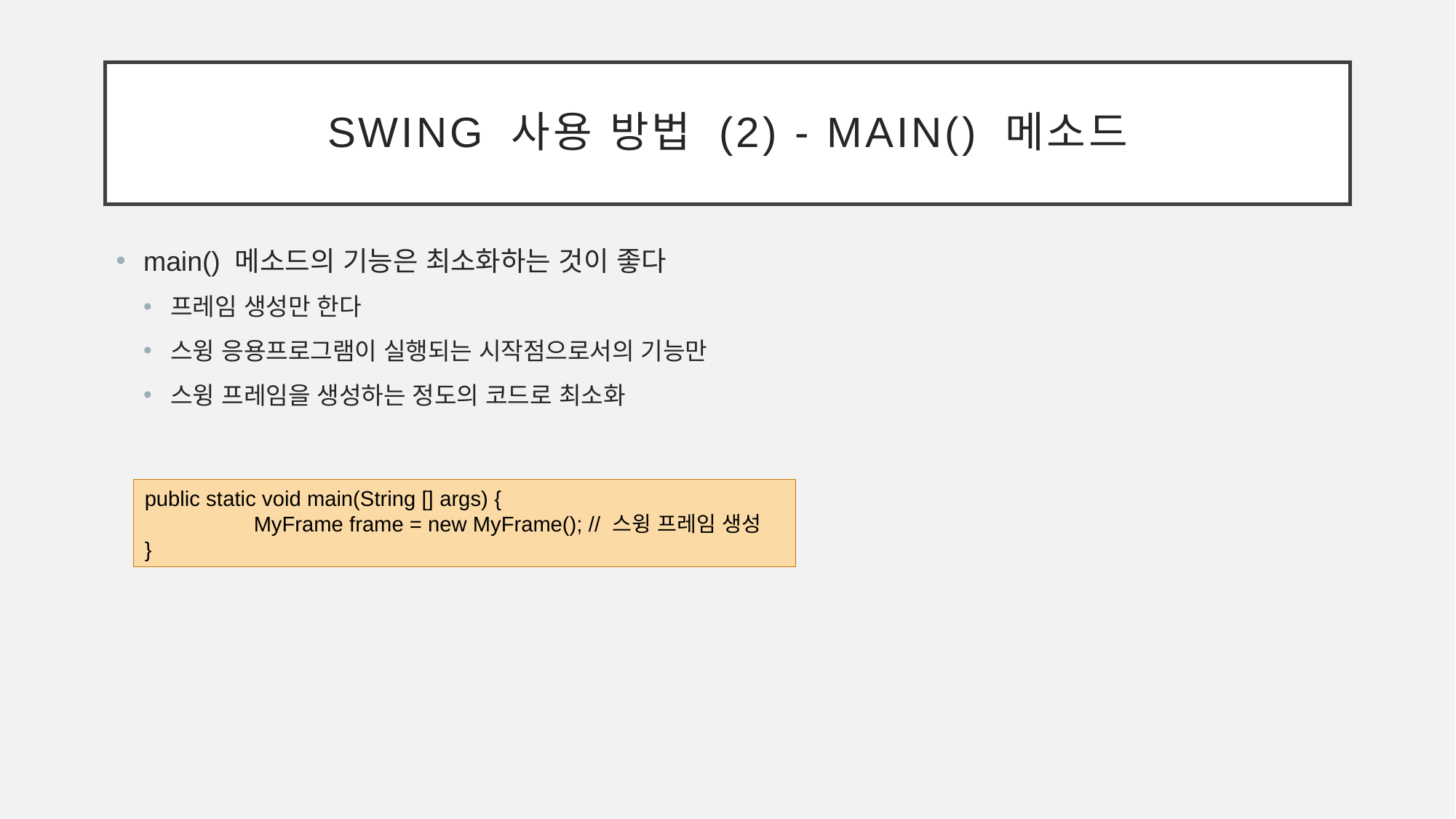

# Swing 사용 방법 (2) - main() 메소드
main() 메소드의 기능은 최소화하는 것이 좋다
프레임 생성만 한다
스윙 응용프로그램이 실행되는 시작점으로서의 기능만
스윙 프레임을 생성하는 정도의 코드로 최소화
public static void main(String [] args) {
	MyFrame frame = new MyFrame(); // 스윙 프레임 생성
}